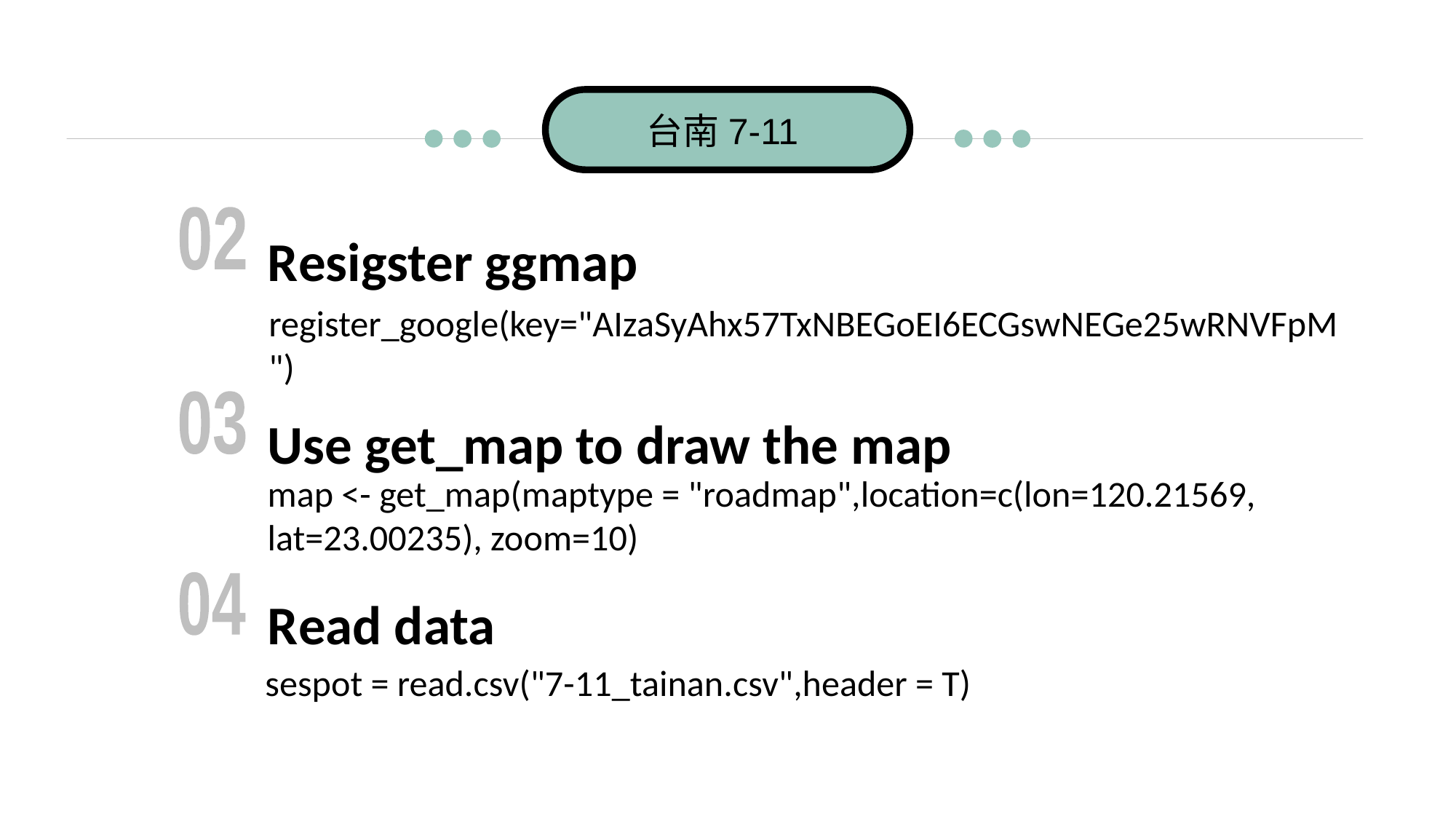

台南7-11

Resigster ggmap
02
register_google(key="AIzaSyAhx57TxNBEGoEI6ECGswNEGe25wRNVFpM")
Use get_map to draw the map
03
map <- get_map(maptype = "roadmap",location=c(lon=120.21569, lat=23.00235), zoom=10)
Read data
04
sespot = read.csv("7-11_tainan.csv",header = T)